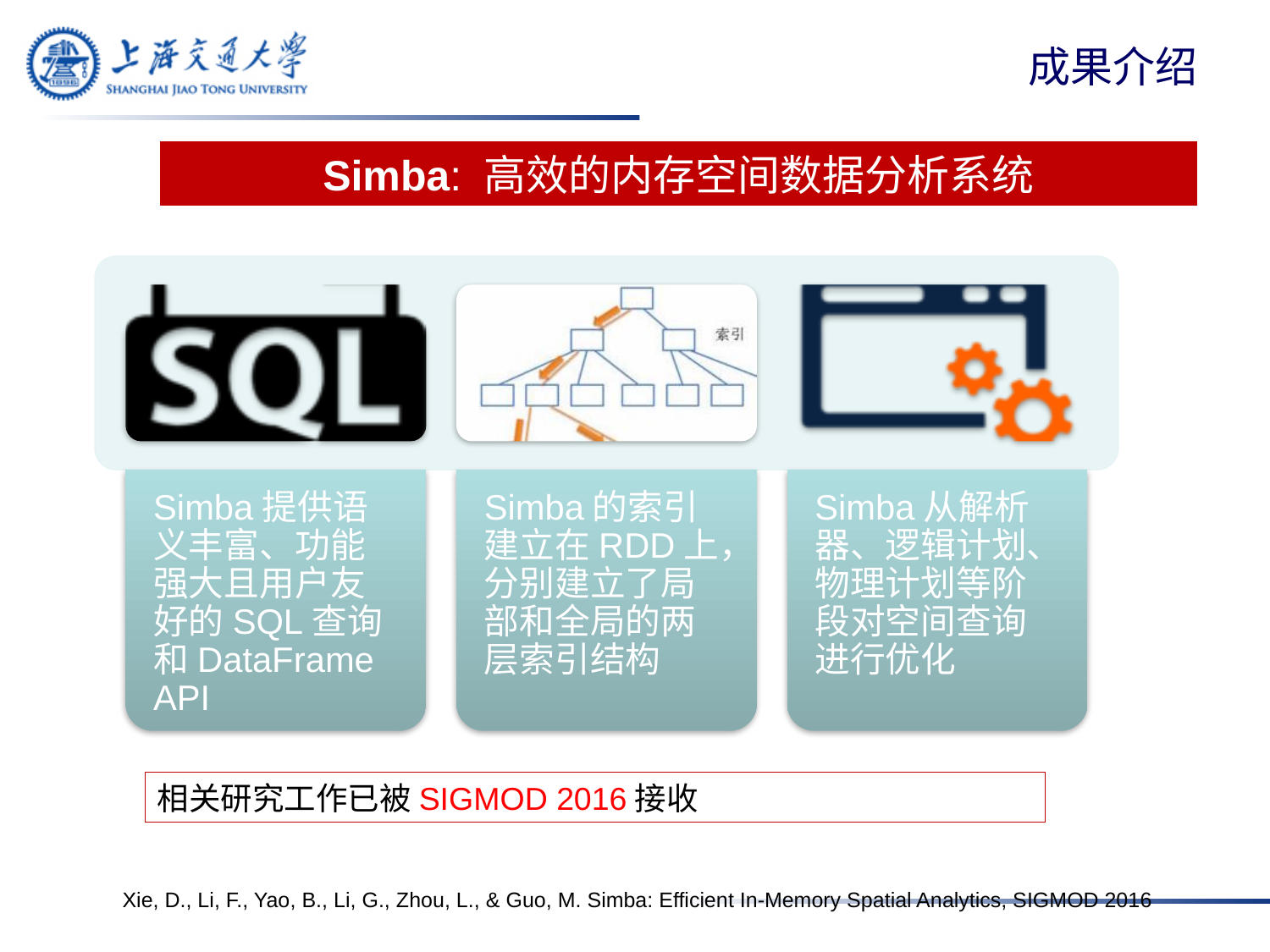

成果介绍
Simba: 高效的内存空间数据分析系统
Simba提供语义丰富、功能强大且用户友好的SQL查询和DataFrame API
Simba的索引建立在RDD上，分别建立了局部和全局的两层索引结构
Simba从解析器、逻辑计划、物理计划等阶段对空间查询进行优化
相关研究工作已被SIGMOD 2016接收
Xie, D., Li, F., Yao, B., Li, G., Zhou, L., & Guo, M. Simba: Efficient In-Memory Spatial Analytics, SIGMOD 2016